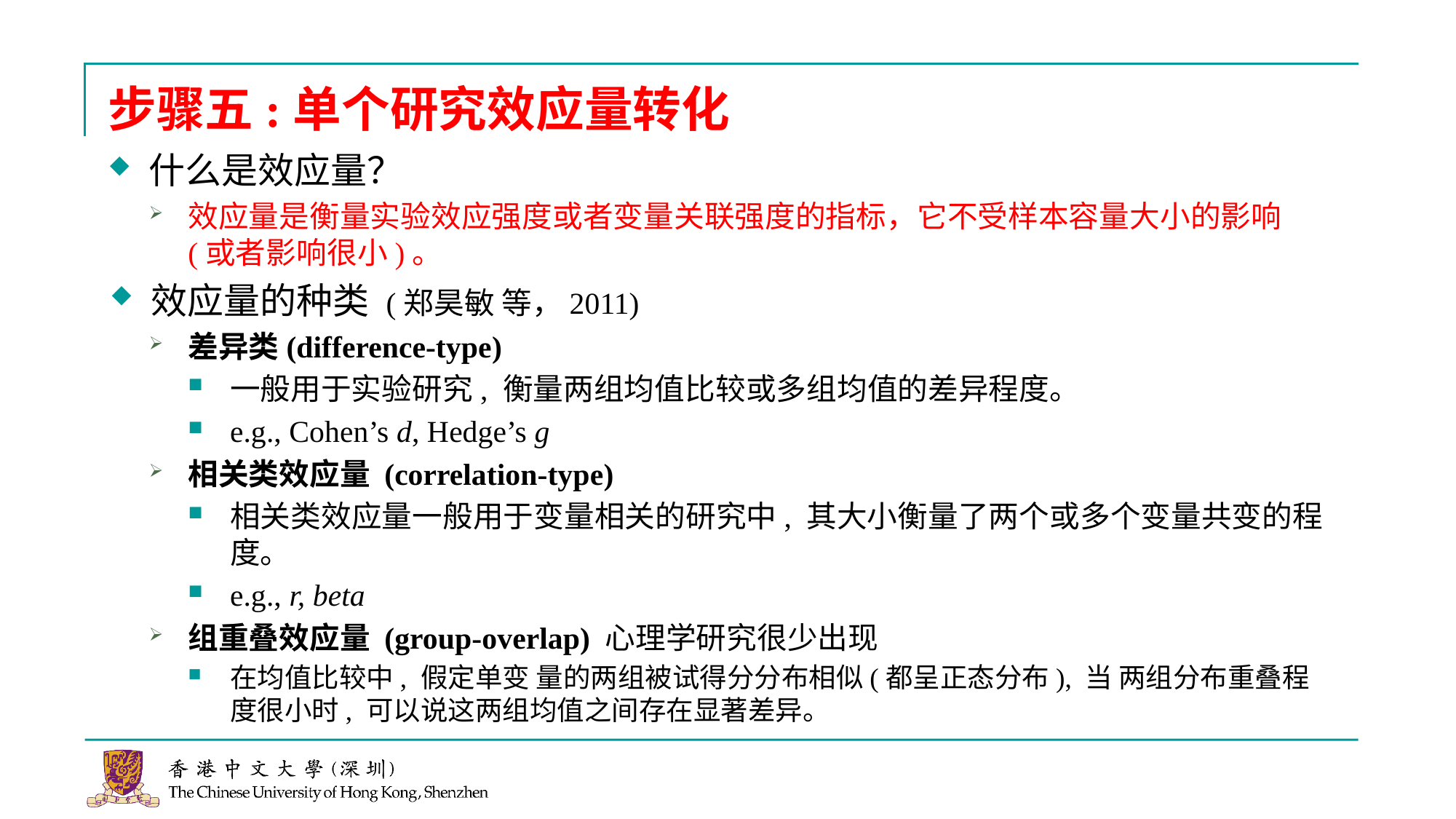

# 步骤五:单个研究效应量转化
什么是效应量？
效应量是衡量实验效应强度或者变量关联强度的指标，它不受样本容量大小的影响(或者影响很小)。
效应量的种类 (郑昊敏 等，2011)
差异类(difference-type)
一般用于实验研究, 衡量两组均值比较或多组均值的差异程度。
e.g., Cohen’s d, Hedge’s g
相关类效应量 (correlation-type)
相关类效应量一般用于变量相关的研究中, 其大小衡量了两个或多个变量共变的程度。
e.g., r, beta
组重叠效应量 (group-overlap) 心理学研究很少出现
在均值比较中, 假定单变 量的两组被试得分分布相似(都呈正态分布), 当 两组分布重叠程度很小时, 可以说这两组均值之间存在显著差异。